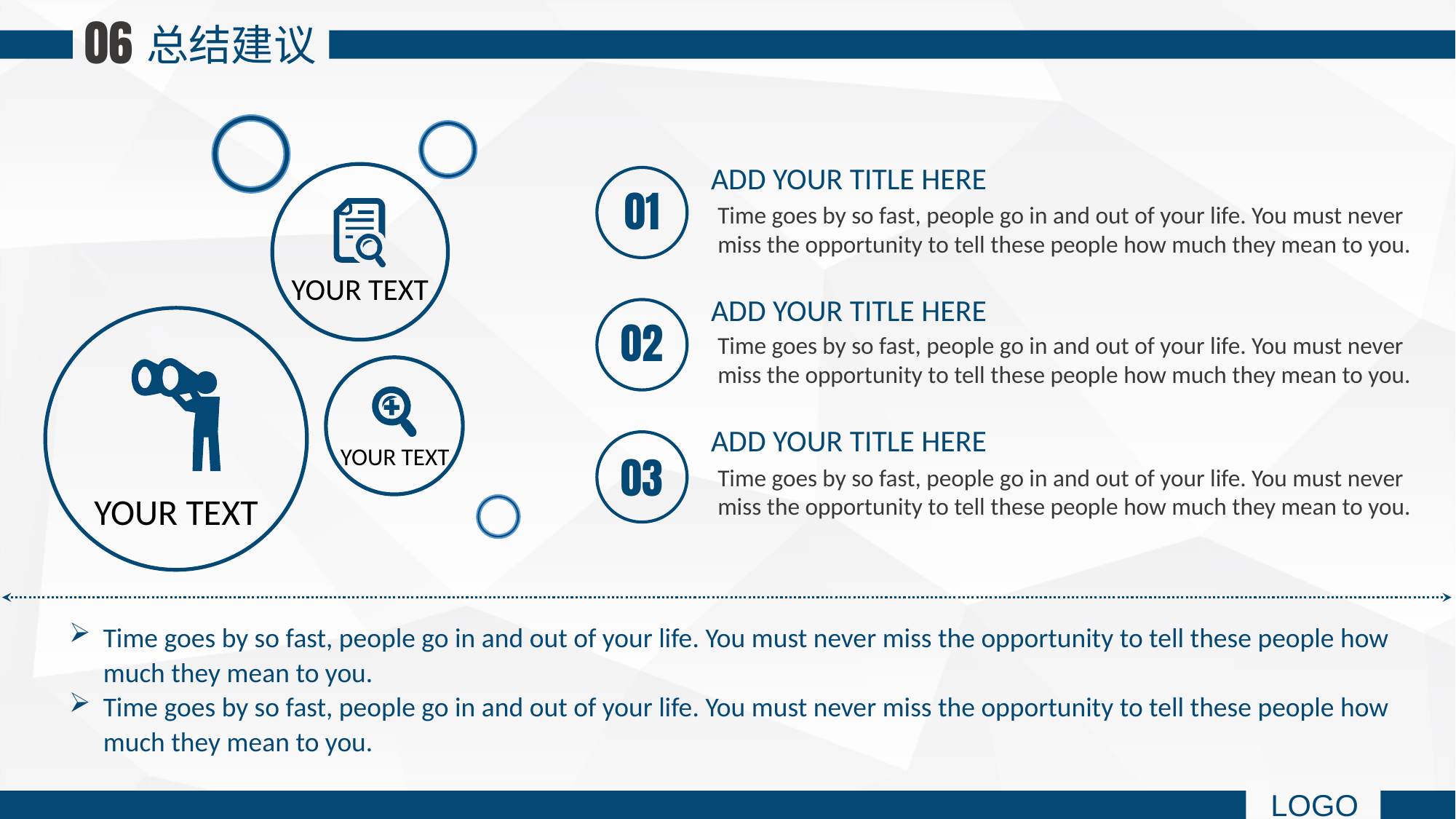

06
总结建议

ADD YOUR TITLE HERE
Time goes by so fast, people go in and out of your life. You must never miss the opportunity to tell these people how much they mean to you.

YOUR TEXT

01
ADD YOUR TITLE HERE
Time goes by so fast, people go in and out of your life. You must never miss the opportunity to tell these people how much they mean to you.

02

YOUR TEXT

YOUR TEXT
ADD YOUR TITLE HERE
Time goes by so fast, people go in and out of your life. You must never miss the opportunity to tell these people how much they mean to you.

03

Time goes by so fast, people go in and out of your life. You must never miss the opportunity to tell these people how much they mean to you.
Time goes by so fast, people go in and out of your life. You must never miss the opportunity to tell these people how much they mean to you.
LOGO